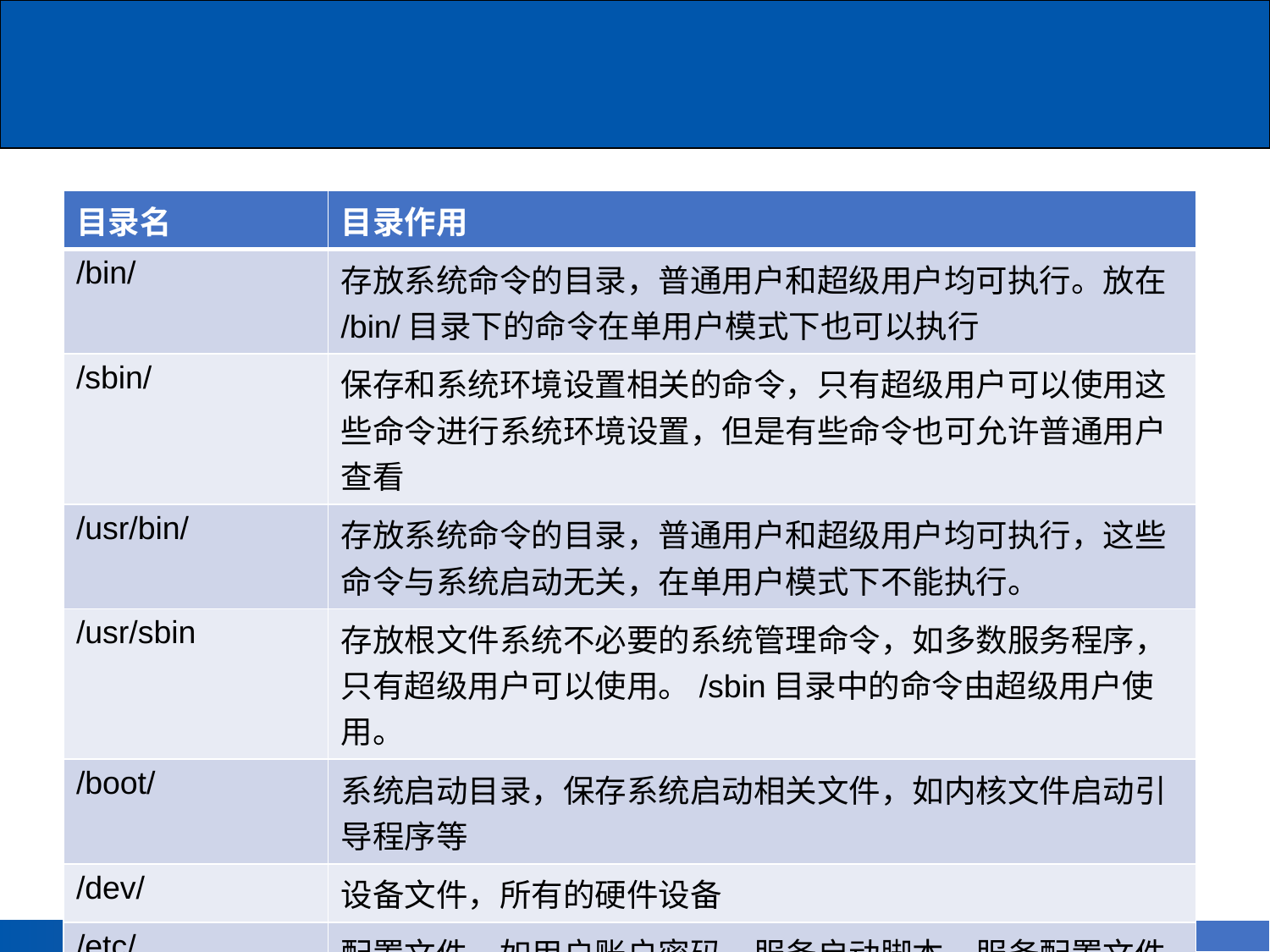

| 目录名 | 目录作用 |
| --- | --- |
| /bin/ | 存放系统命令的目录，普通用户和超级用户均可执行。放在/bin/目录下的命令在单用户模式下也可以执行 |
| /sbin/ | 保存和系统环境设置相关的命令，只有超级用户可以使用这些命令进行系统环境设置，但是有些命令也可允许普通用户查看 |
| /usr/bin/ | 存放系统命令的目录，普通用户和超级用户均可执行，这些命令与系统启动无关，在单用户模式下不能执行。 |
| /usr/sbin | 存放根文件系统不必要的系统管理命令，如多数服务程序，只有超级用户可以使用。/sbin目录中的命令由超级用户使用。 |
| /boot/ | 系统启动目录，保存系统启动相关文件，如内核文件启动引导程序等 |
| /dev/ | 设备文件，所有的硬件设备 |
| /etc/ | 配置文件，如用户账户密码，服务启动脚本，服务配置文件等 |